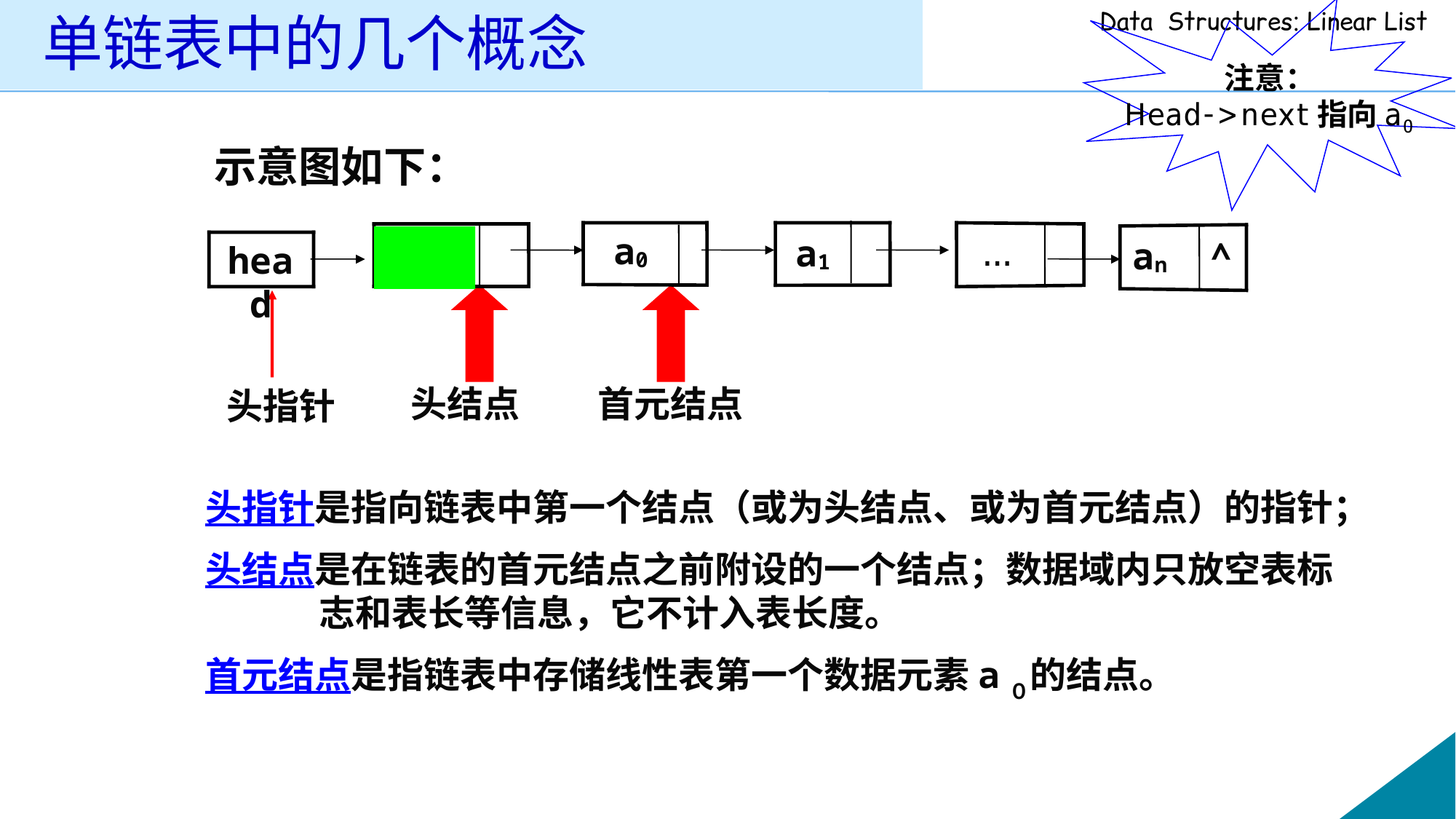

注意：
Head->next指向a0
# 单链表中的几个概念
示意图如下：

a0

…

a1

^
an
head

头结点
首元结点
头指针
头指针是指向链表中第一个结点（或为头结点、或为首元结点）的指针；
头结点是在链表的首元结点之前附设的一个结点；数据域内只放空表标志和表长等信息，它不计入表长度。
首元结点是指链表中存储线性表第一个数据元素a０的结点。